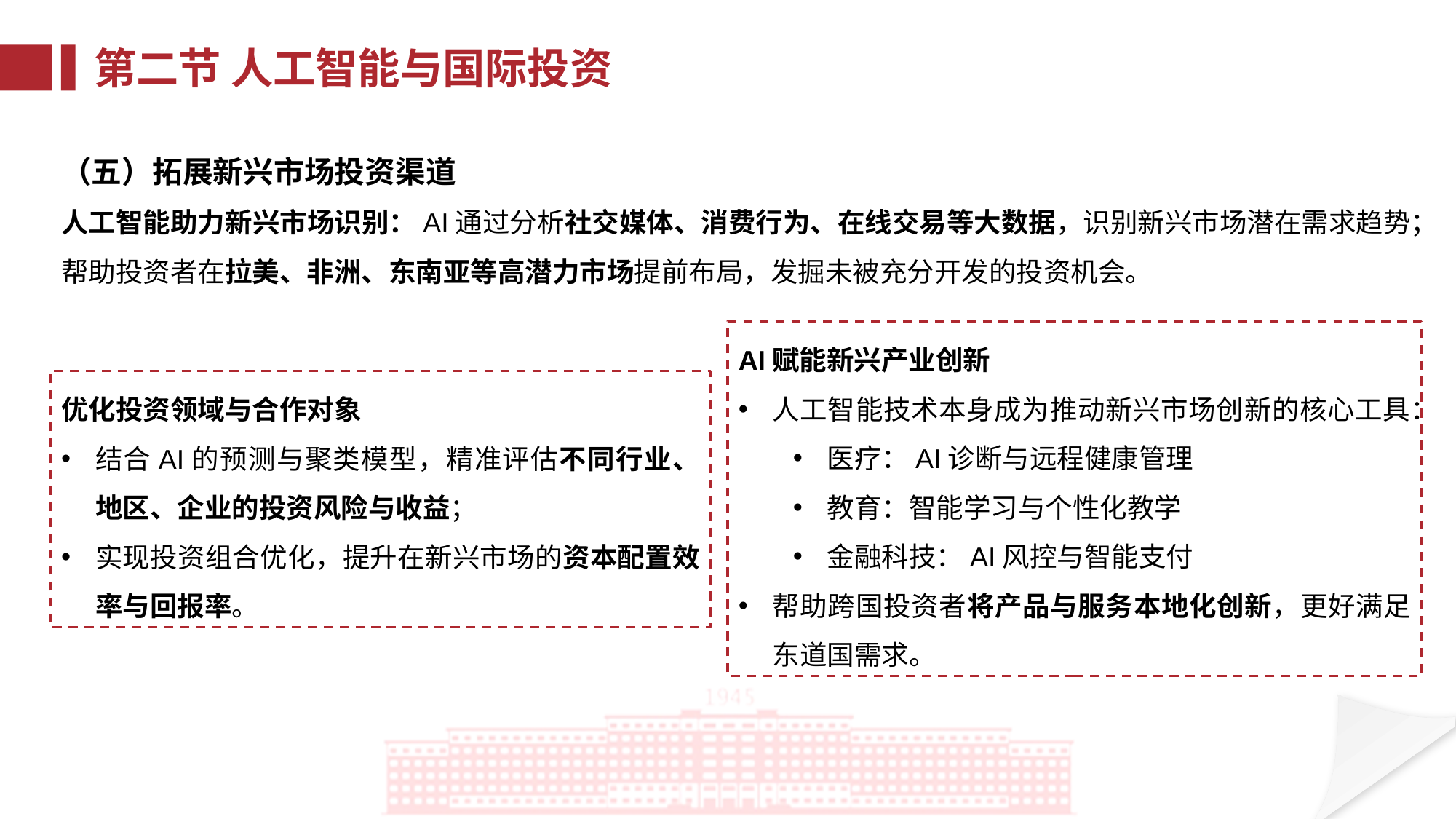

第二节 人工智能与国际投资
（五）拓展新兴市场投资渠道
人工智能助力新兴市场识别：AI通过分析社交媒体、消费行为、在线交易等大数据，识别新兴市场潜在需求趋势；帮助投资者在拉美、非洲、东南亚等高潜力市场提前布局，发掘未被充分开发的投资机会。
AI赋能新兴产业创新
人工智能技术本身成为推动新兴市场创新的核心工具：
医疗：AI诊断与远程健康管理
教育：智能学习与个性化教学
金融科技：AI风控与智能支付
帮助跨国投资者将产品与服务本地化创新，更好满足东道国需求。
优化投资领域与合作对象
结合AI的预测与聚类模型，精准评估不同行业、地区、企业的投资风险与收益；
实现投资组合优化，提升在新兴市场的资本配置效率与回报率。